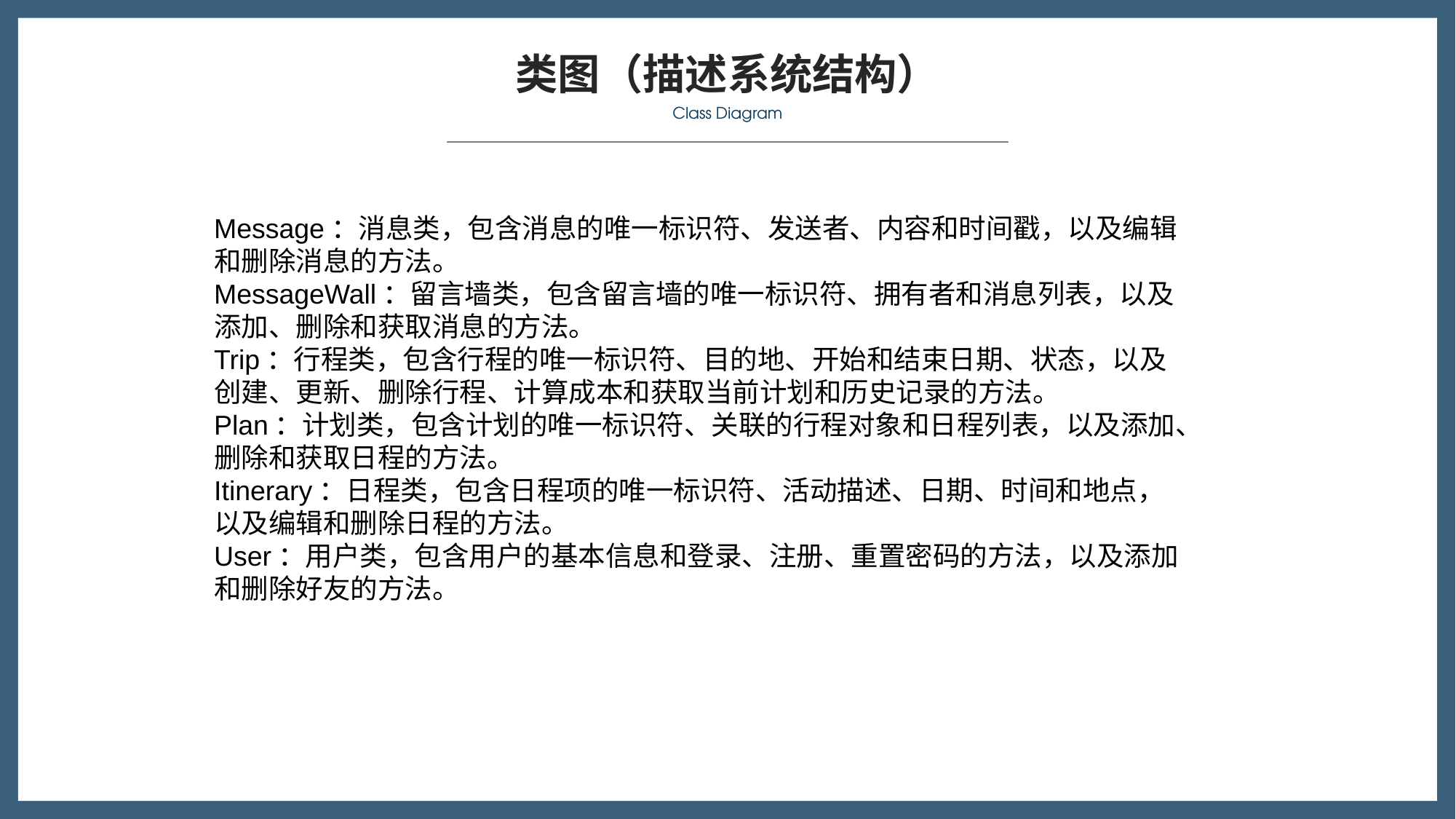

类图（描述系统结构）
Class Diagram

Message：消息类，包含消息的唯一标识符、发送者、内容和时间戳，以及编辑
和删除消息的方法。
MessageWall：留言墙类，包含留言墙的唯一标识符、拥有者和消息列表，以及
添加、删除和获取消息的方法。
Trip：行程类，包含行程的唯一标识符、目的地、开始和结束日期、状态，以及
创建、更新、删除行程、计算成本和获取当前计划和历史记录的方法。
Plan：计划类，包含计划的唯一标识符、关联的行程对象和日程列表，以及添加、
删除和获取日程的方法。
Itinerary：日程类，包含日程项的唯一标识符、活动描述、日期、时间和地点，
以及编辑和删除日程的方法。
User：用户类，包含用户的基本信息和登录、注册、重置密码的方法，以及添加
和删除好友的方法。